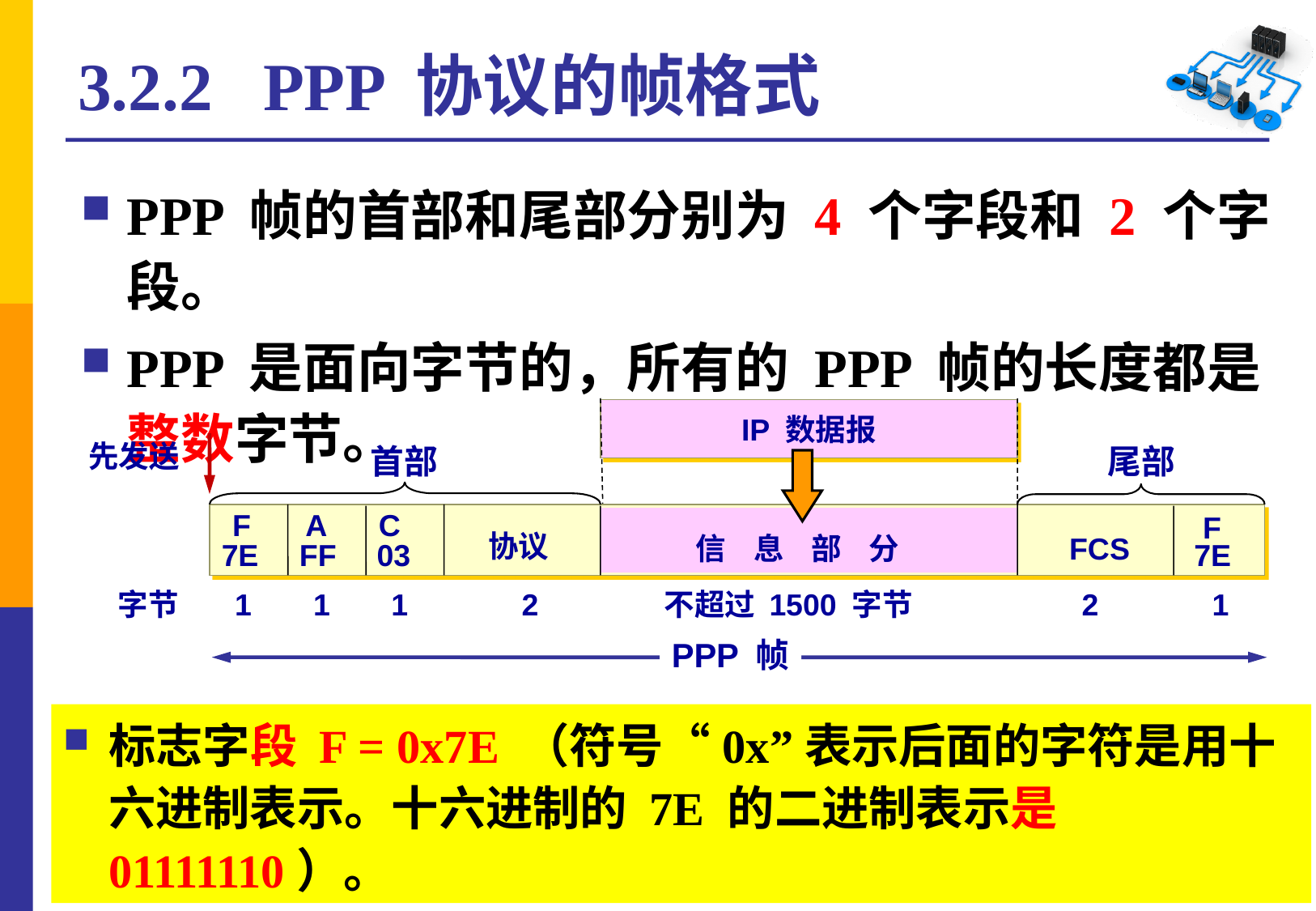

# 3.2.2   PPP 协议的帧格式
PPP 帧的首部和尾部分别为 4 个字段和 2 个字段。
PPP 是面向字节的，所有的 PPP 帧的长度都是整数字节。

IP 数据报
先发送

首部
尾部

A
F
C

F

协议
信    息    部    分
FCS
7E
FF
03
7E
字节
1
1
1
2
不超过 1500 字节
2
1
PPP 帧

标志字段 F = 0x7E （符号“0x”表示后面的字符是用十六进制表示。十六进制的 7E 的二进制表示是 01111110）。